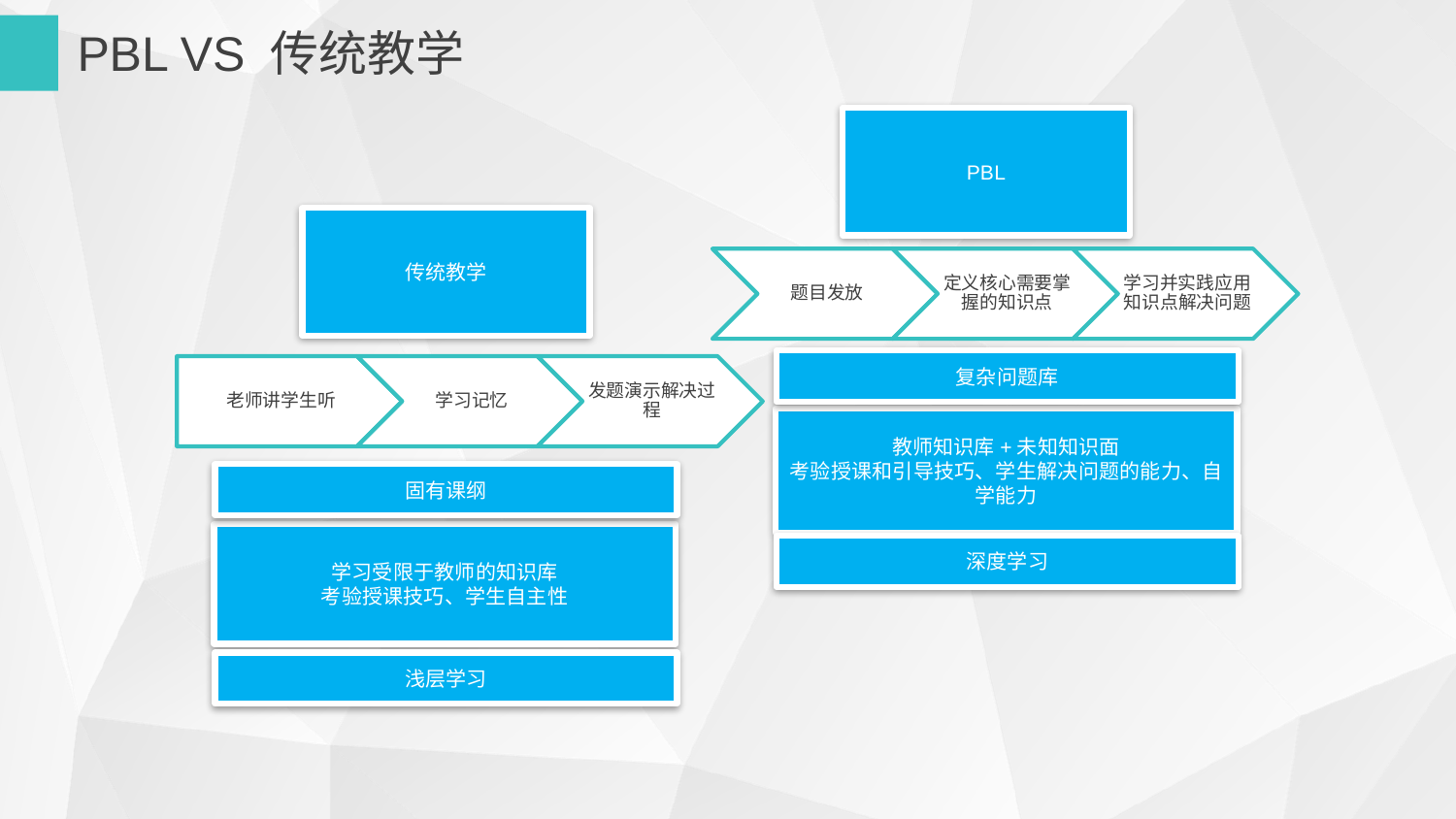

PBL VS 传统教学
老师讲学生听
学习记忆
发题演示解决过程
题目发放
定义核心需要掌握的知识点
学习并实践应用知识点解决问题
PBL
传统教学
复杂问题库
教师知识库+未知知识面
考验授课和引导技巧、学生解决问题的能力、自学能力
固有课纲
学习受限于教师的知识库
考验授课技巧、学生自主性
深度学习
浅层学习